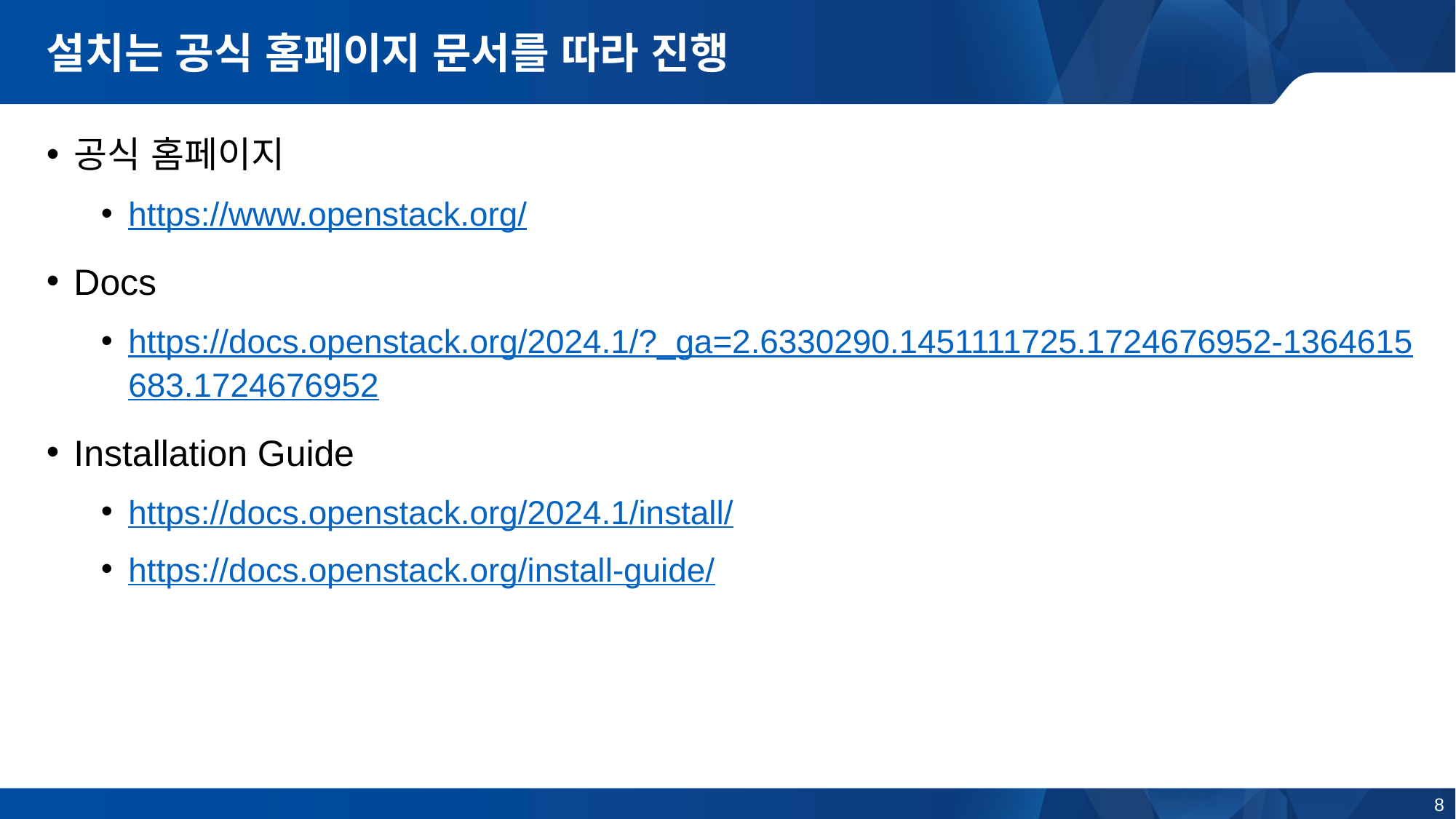

# 설치는 공식 홈페이지 문서를 따라 진행
공식 홈페이지
https://www.openstack.org/
Docs
https://docs.openstack.org/2024.1/?_ga=2.6330290.1451111725.1724676952-1364615683.1724676952
Installation Guide
https://docs.openstack.org/2024.1/install/
https://docs.openstack.org/install-guide/

8